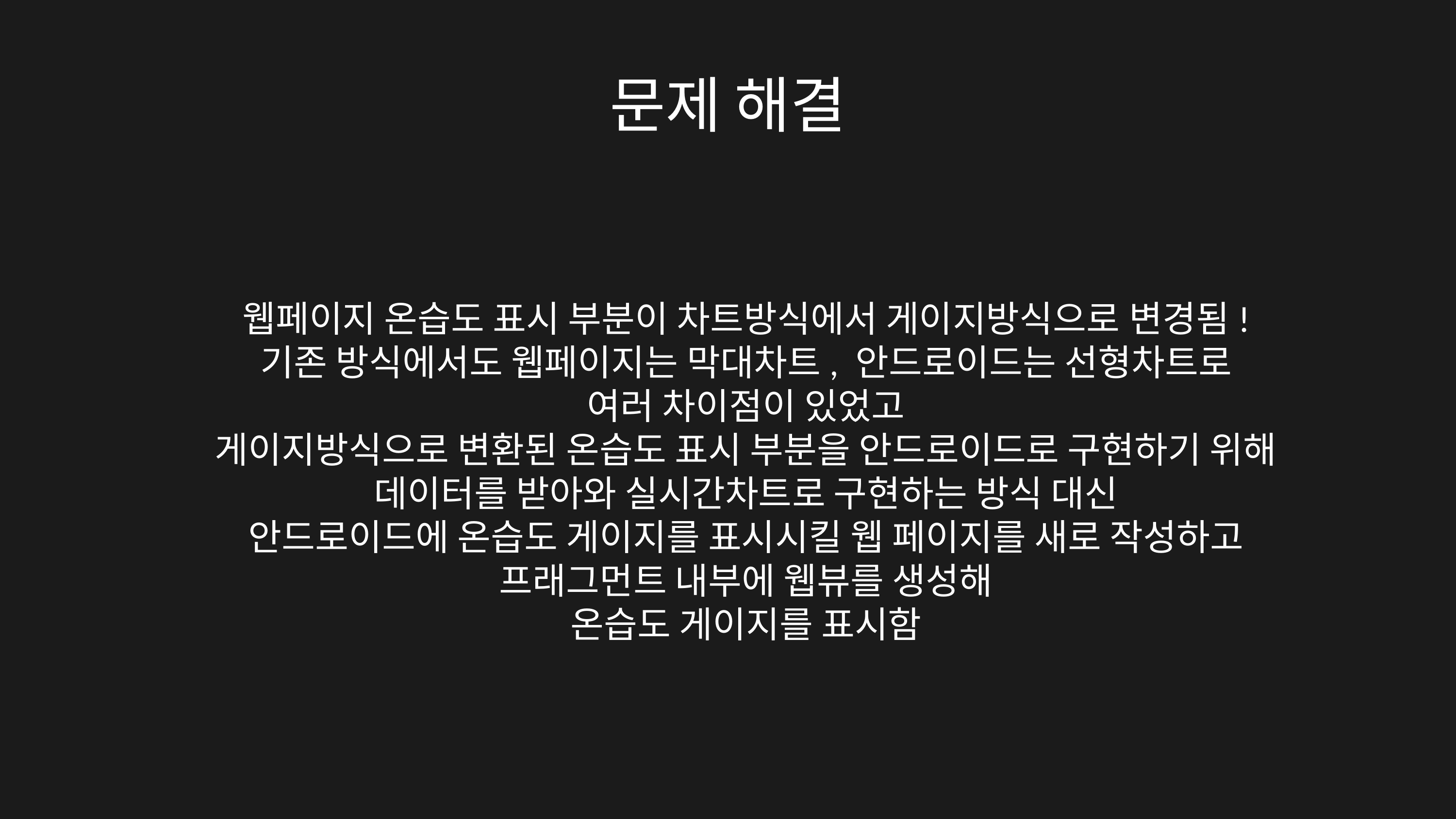

문제 해결
웹페이지 온습도 표시 부분이 차트방식에서 게이지방식으로 변경됨!
기존 방식에서도 웹페이지는 막대차트, 안드로이드는 선형차트로
여러 차이점이 있었고
게이지방식으로 변환된 온습도 표시 부분을 안드로이드로 구현하기 위해
데이터를 받아와 실시간차트로 구현하는 방식 대신
안드로이드에 온습도 게이지를 표시시킬 웹 페이지를 새로 작성하고
프래그먼트 내부에 웹뷰를 생성해
온습도 게이지를 표시함